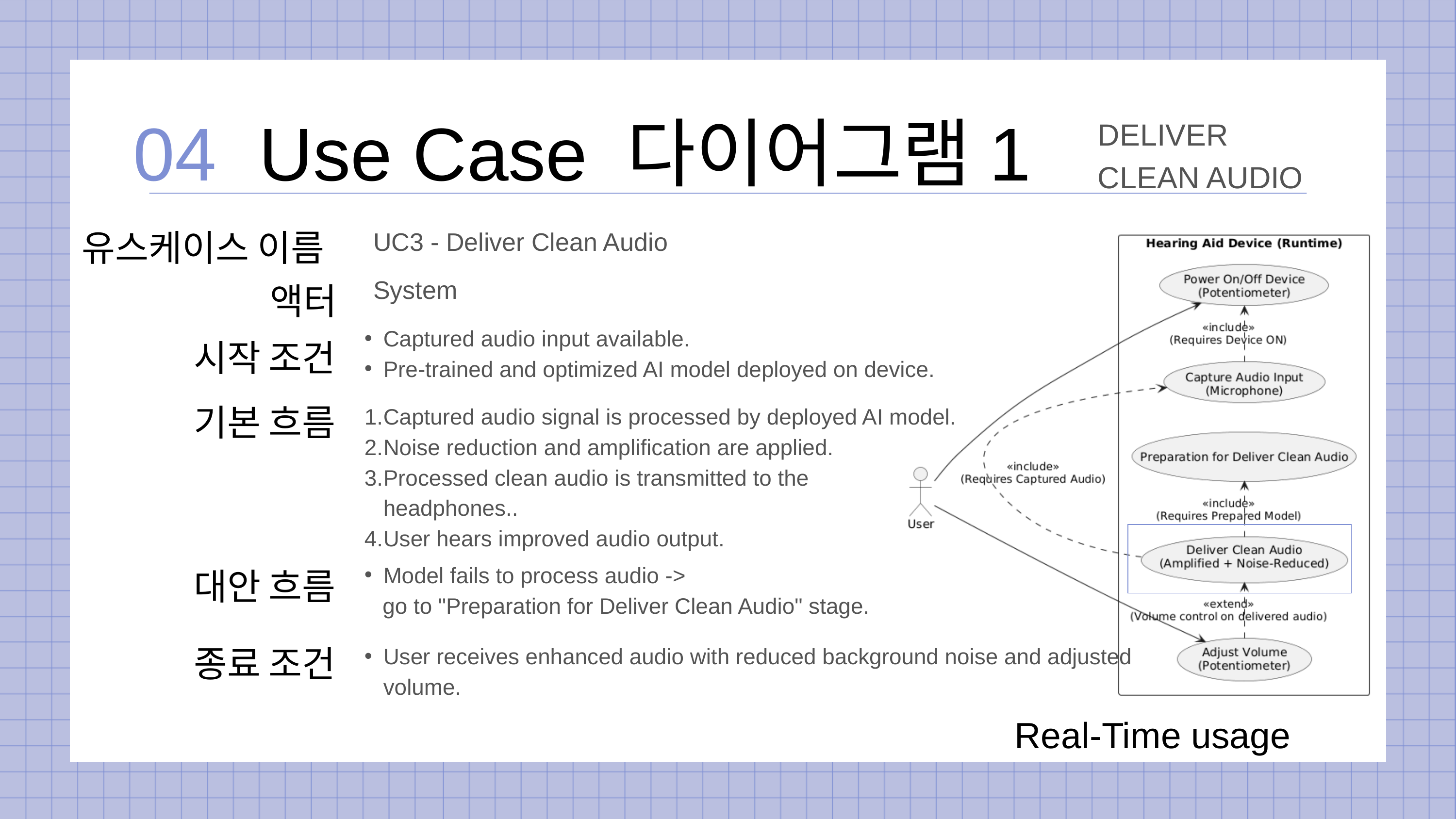

Use Case 다이어그램1
04
DELIVER
CLEAN AUDIO

유스케이스 이름
UC3 - Deliver Clean Audio

액터
System
시작 조건
Captured audio input available.
Pre-trained and optimized AI model deployed on device.
기본 흐름
Captured audio signal is processed by deployed AI model.
Noise reduction and amplification are applied.
Processed clean audio is transmitted to the                                   headphones..
User hears improved audio output.

대안 흐름
Model fails to process audio ->
      go to "Preparation for Deliver Clean Audio" stage.
종료 조건
User receives enhanced audio with reduced background noise and adjusted volume.
Real-Time usage